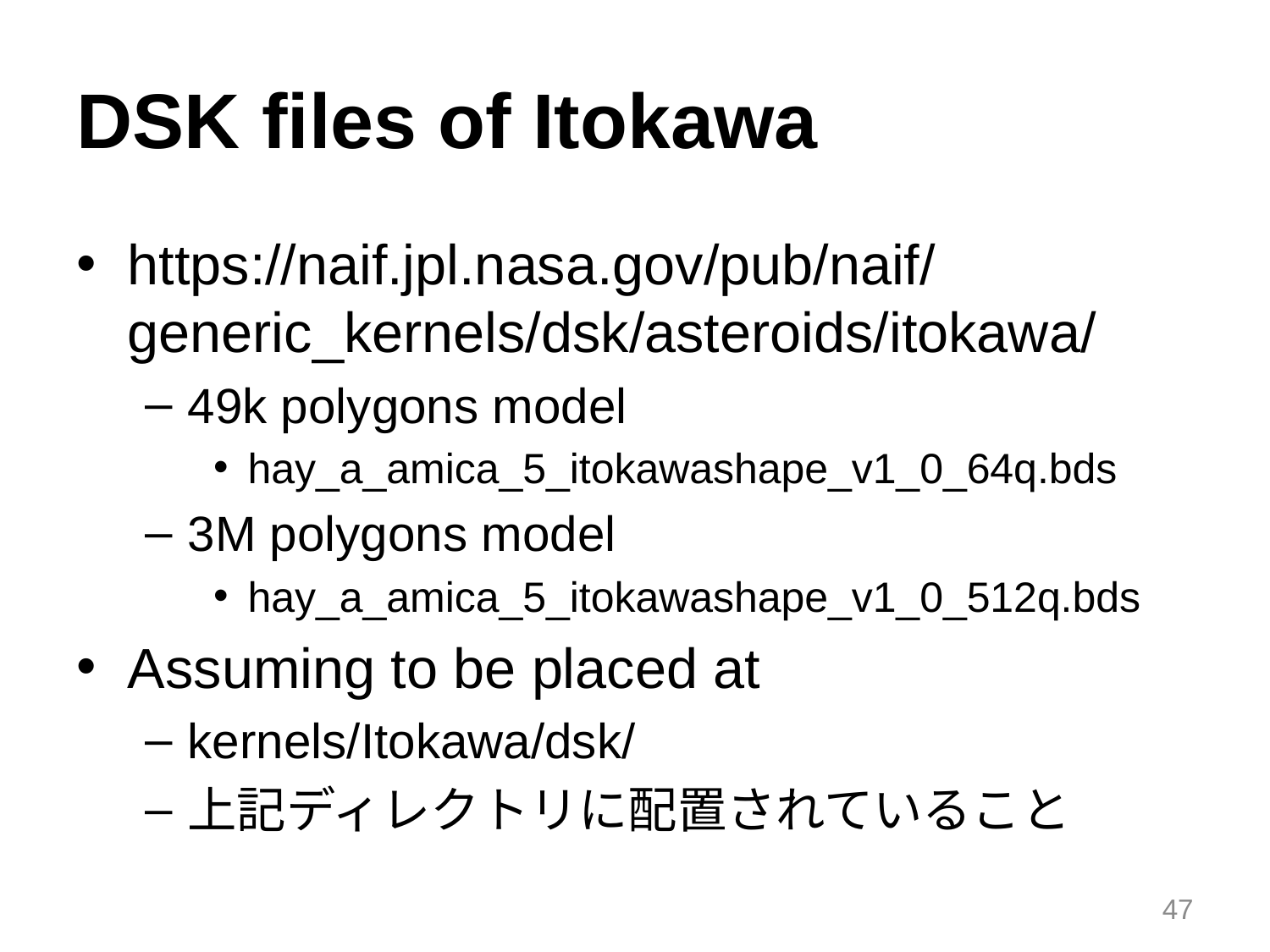

# DSK files of Itokawa
https://naif.jpl.nasa.gov/pub/naif/generic_kernels/dsk/asteroids/itokawa/
49k polygons model
hay_a_amica_5_itokawashape_v1_0_64q.bds
3M polygons model
hay_a_amica_5_itokawashape_v1_0_512q.bds
Assuming to be placed at
kernels/Itokawa/dsk/
上記ディレクトリに配置されていること
47